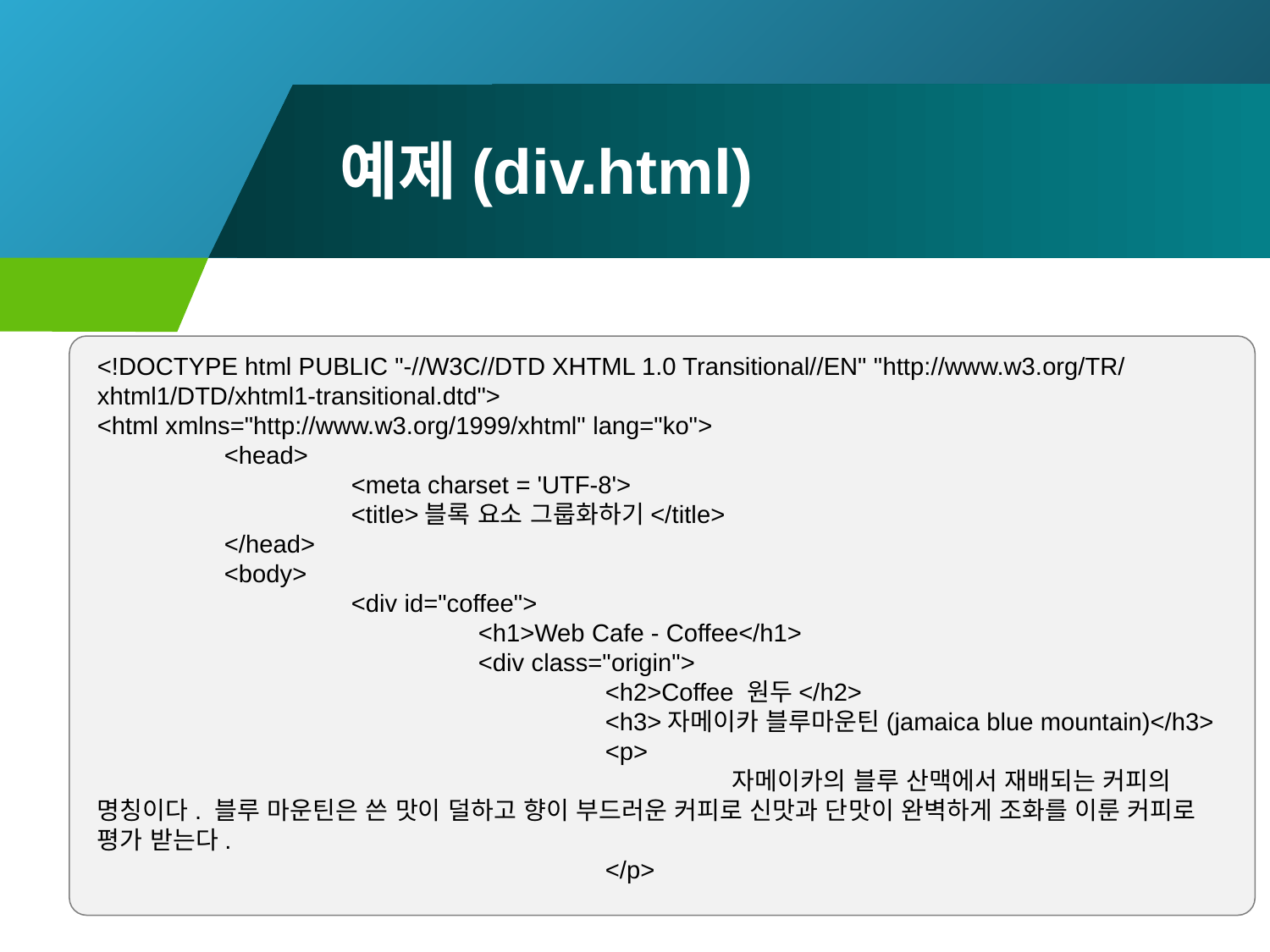

# 예제(div.html)

<!DOCTYPE html PUBLIC "-//W3C//DTD XHTML 1.0 Transitional//EN" "http://www.w3.org/TR/xhtml1/DTD/xhtml1-transitional.dtd">
<html xmlns="http://www.w3.org/1999/xhtml" lang="ko">
	<head>
		<meta charset = 'UTF-8'>
		<title>블록 요소 그룹화하기</title>
	</head>
	<body>
		<div id="coffee">
			<h1>Web Cafe - Coffee</h1>
			<div class="origin">
				<h2>Coffee 원두</h2>
				<h3>자메이카 블루마운틴(jamaica blue mountain)</h3>
				<p>
					자메이카의 블루 산맥에서 재배되는 커피의 명칭이다. 블루 마운틴은 쓴 맛이 덜하고 향이 부드러운 커피로 신맛과 단맛이 완벽하게 조화를 이룬 커피로 평가 받는다.
				</p>